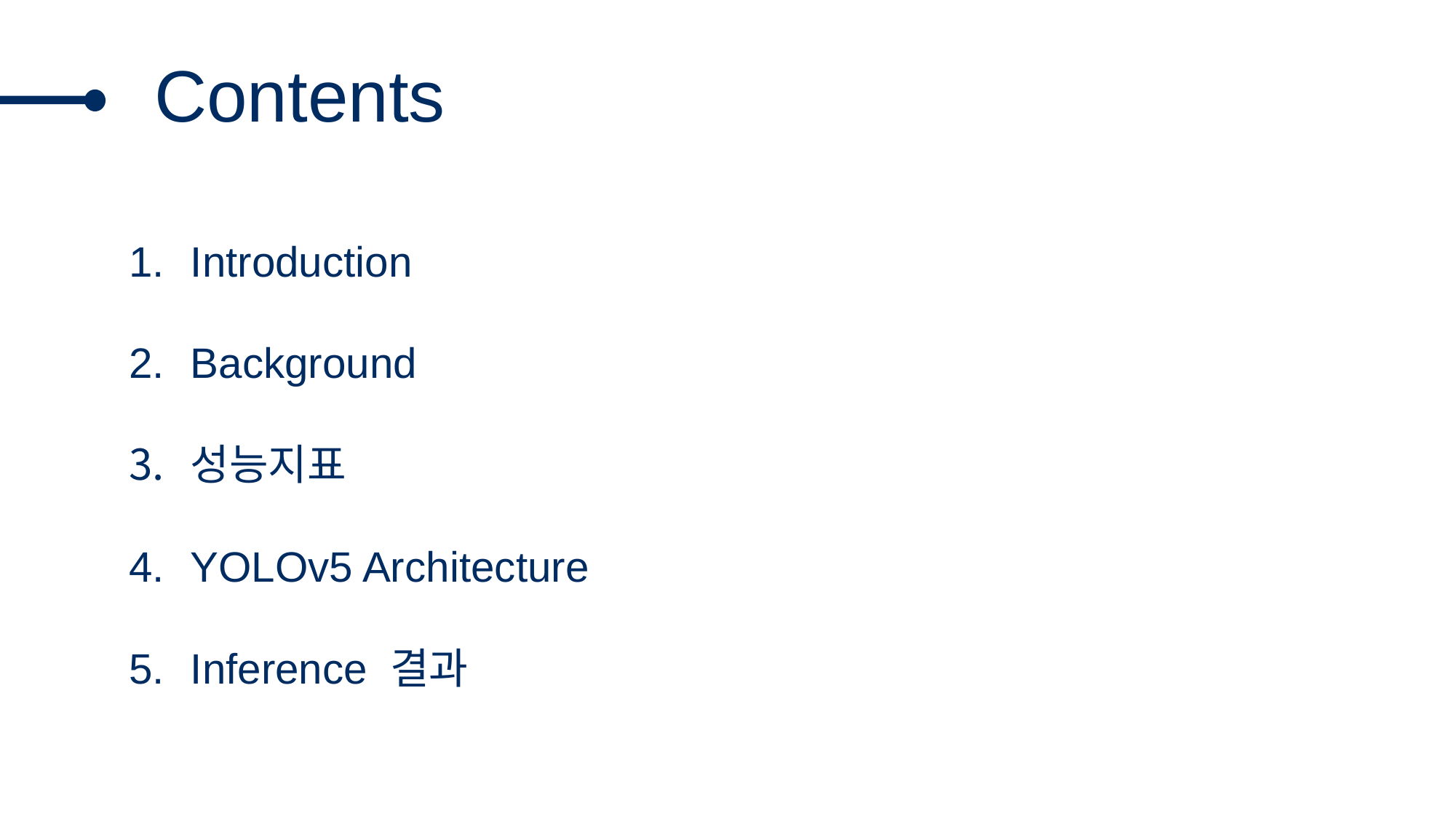

Contents

Introduction

Background

성능지표

YOLOv5 Architecture

Inference 결과